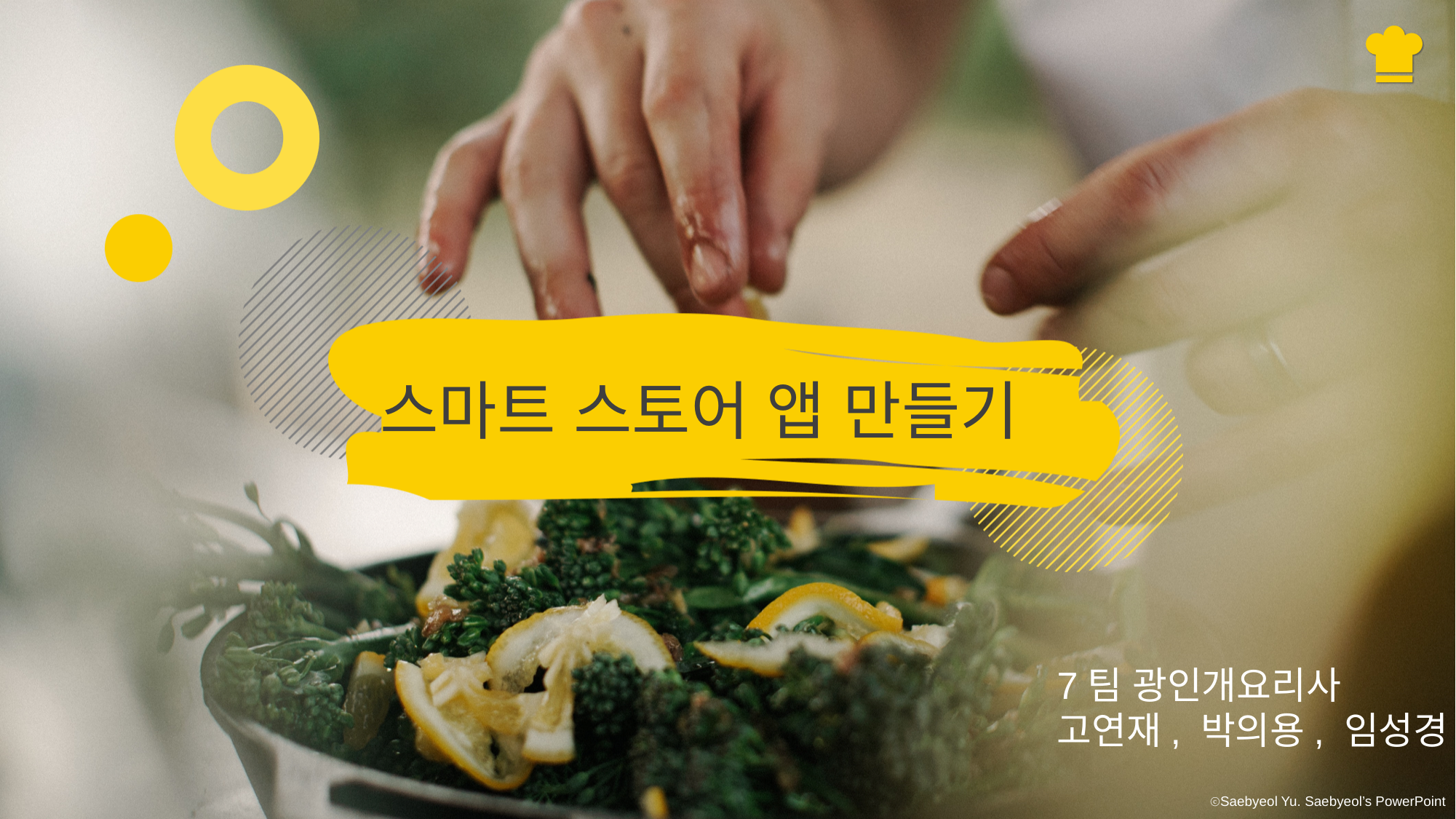

스마트 스토어 앱 만들기
7팀 광인개요리사
고연재, 박의용, 임성경